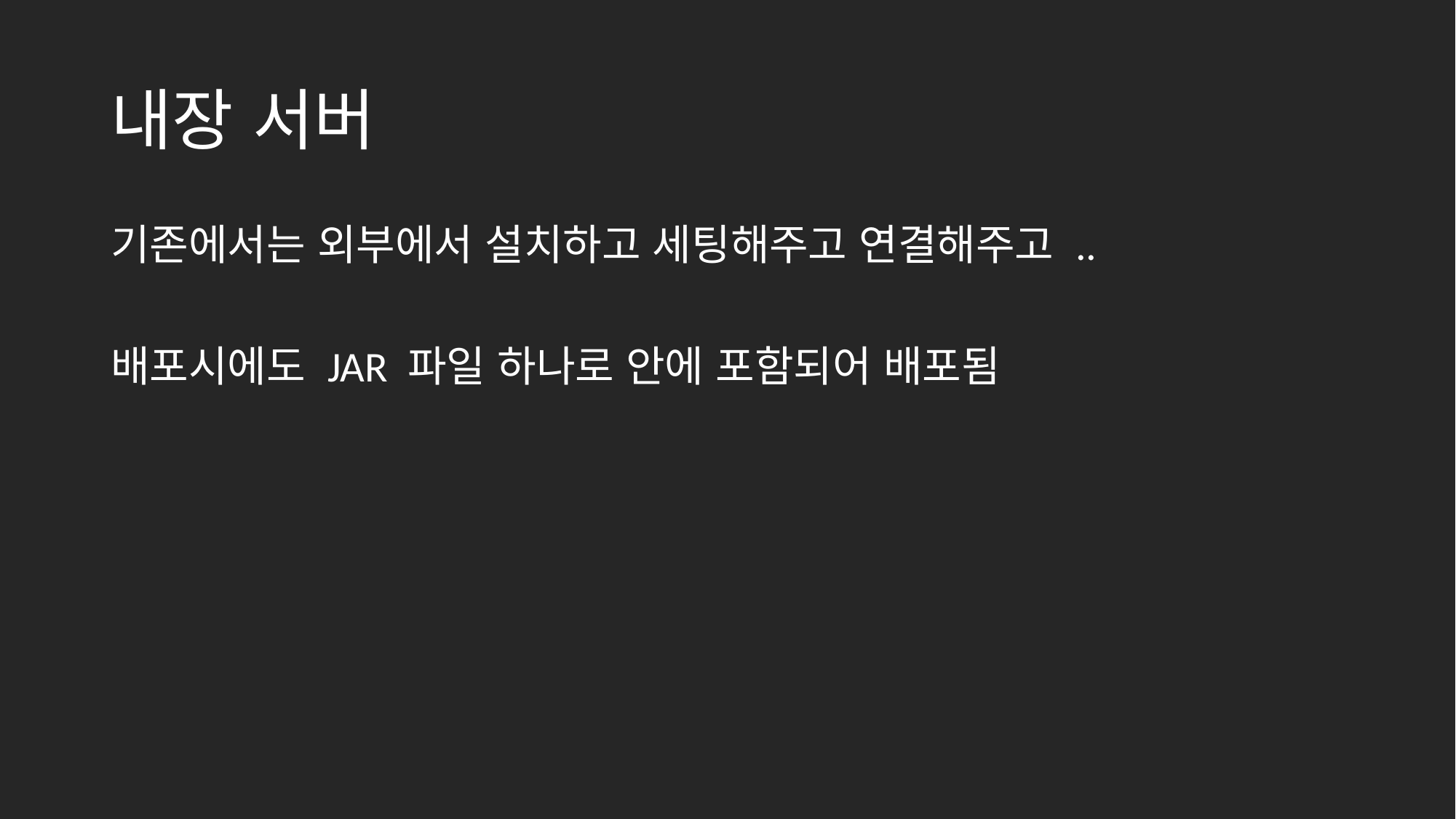

# 내장 서버
기존에서는 외부에서 설치하고 세팅해주고 연결해주고 ..

배포시에도 JAR 파일 하나로 안에 포함되어 배포됨